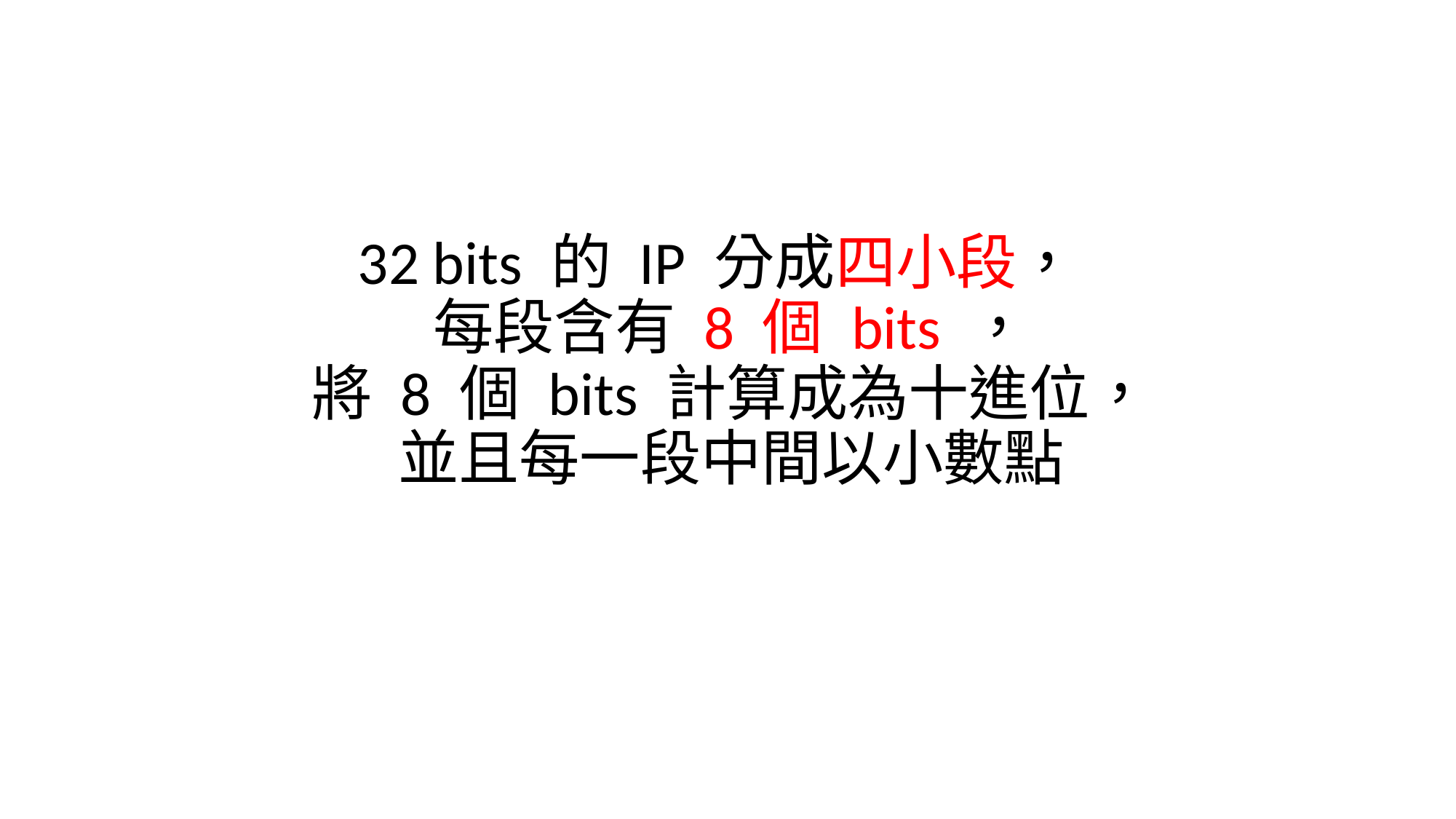

# 32 bits 的 IP 分成四小段， 每段含有 8 個 bits ， 將 8 個 bits 計算成為十進位， 並且每一段中間以小數點